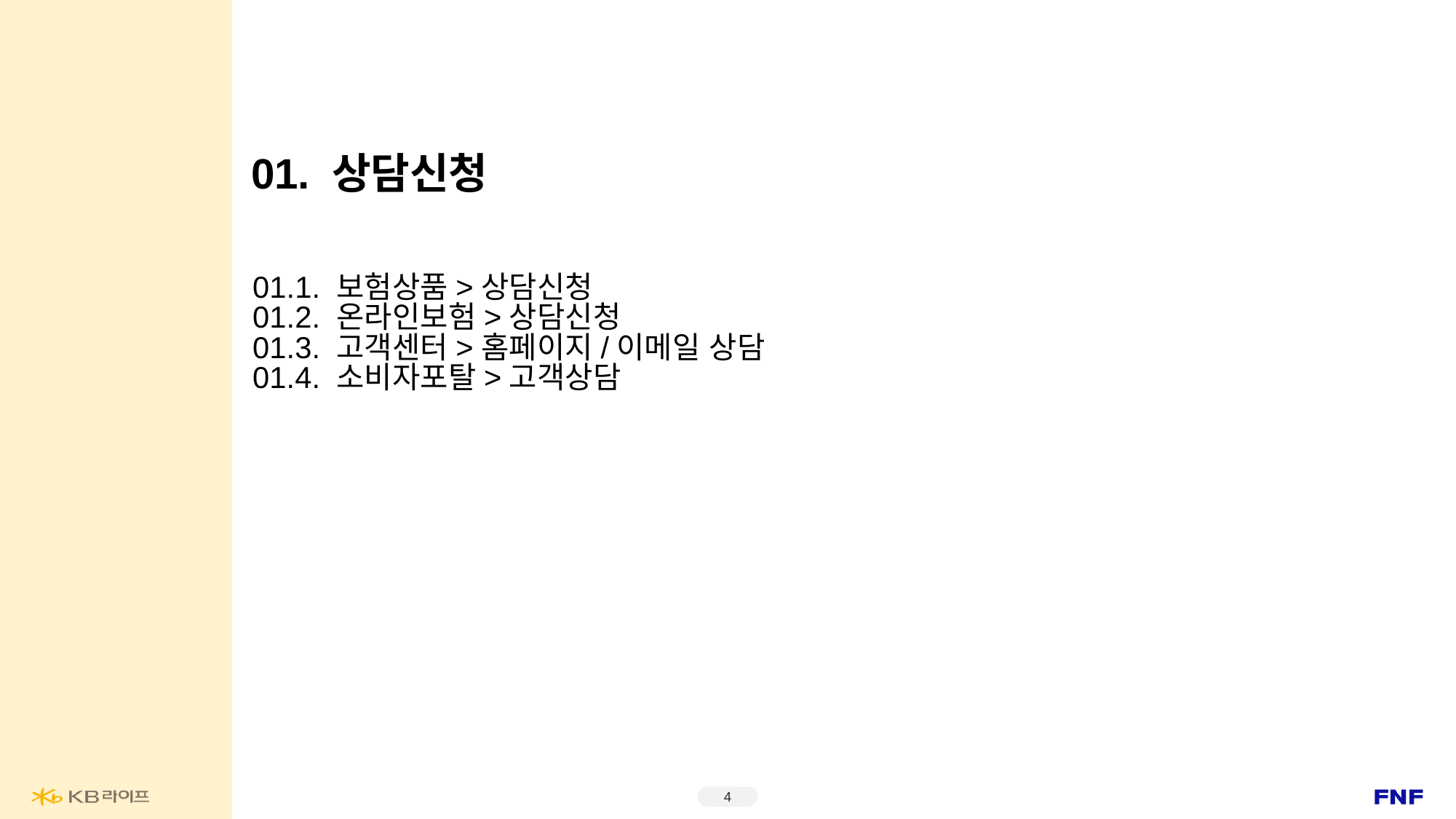

01. 상담신청
01.1. 보험상품>상담신청
01.2. 온라인보험>상담신청
01.3. 고객센터>홈페이지/이메일 상담
01.4. 소비자포탈>고객상담